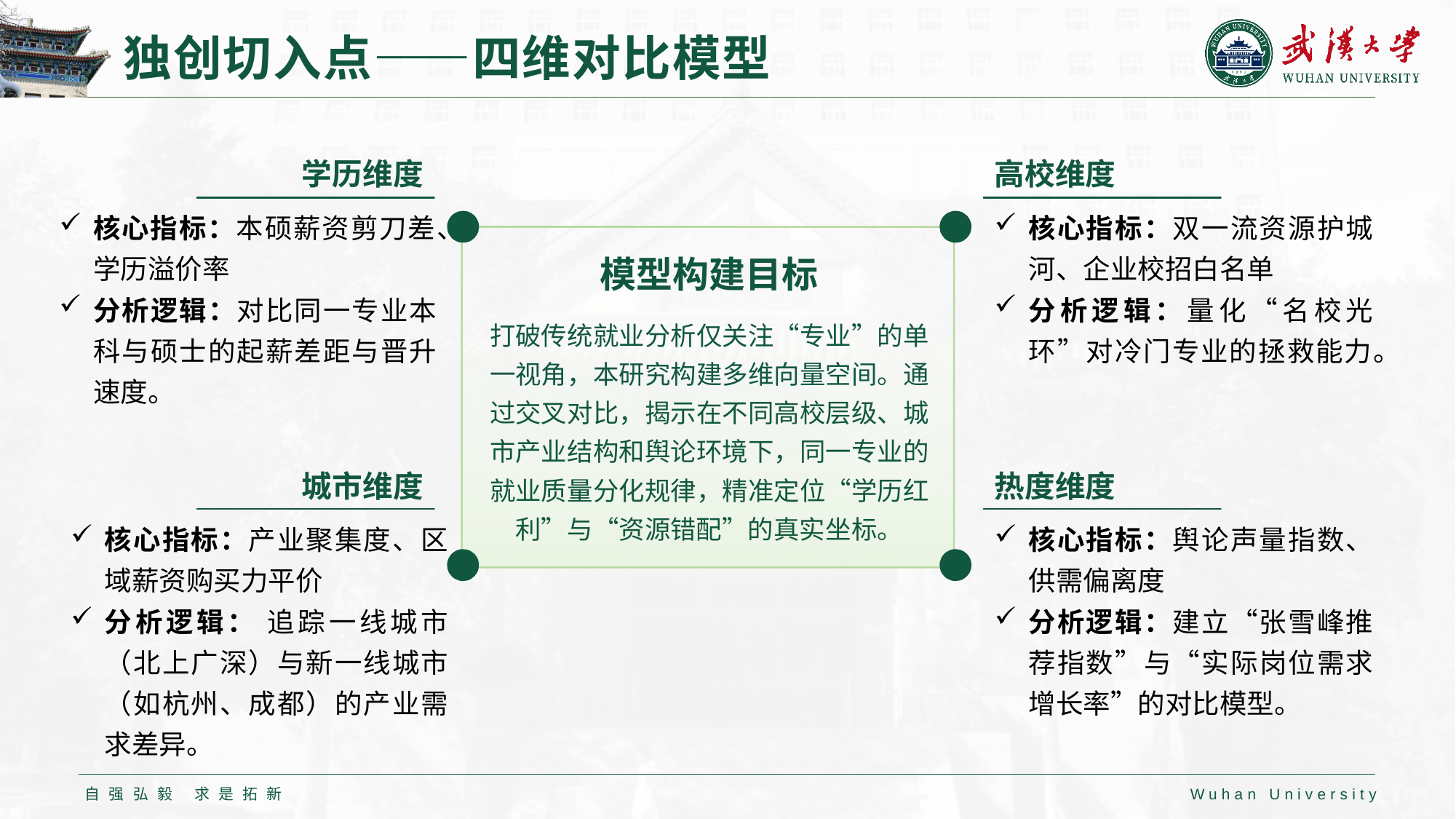

# 独创切入点——四维对比模型
学历维度
高校维度
核心指标：本硕薪资剪刀差、学历溢价率
分析逻辑：对比同一专业本科与硕士的起薪差距与晋升速度。
核心指标：双一流资源护城河、企业校招白名单
分析逻辑：量化“名校光环”对冷门专业的拯救能力。

模型构建目标
打破传统就业分析仅关注“专业”的单一视角，本研究构建多维向量空间。通过交叉对比，揭示在不同高校层级、城市产业结构和舆论环境下，同一专业的就业质量分化规律，精准定位“学历红利”与“资源错配”的真实坐标。
城市维度
热度维度
核心指标：产业聚集度、区域薪资购买力平价
分析逻辑： 追踪一线城市（北上广深）与新一线城市（如杭州、成都）的产业需求差异。
核心指标：舆论声量指数、供需偏离度
分析逻辑：建立“张雪峰推荐指数”与“实际岗位需求增长率”的对比模型。